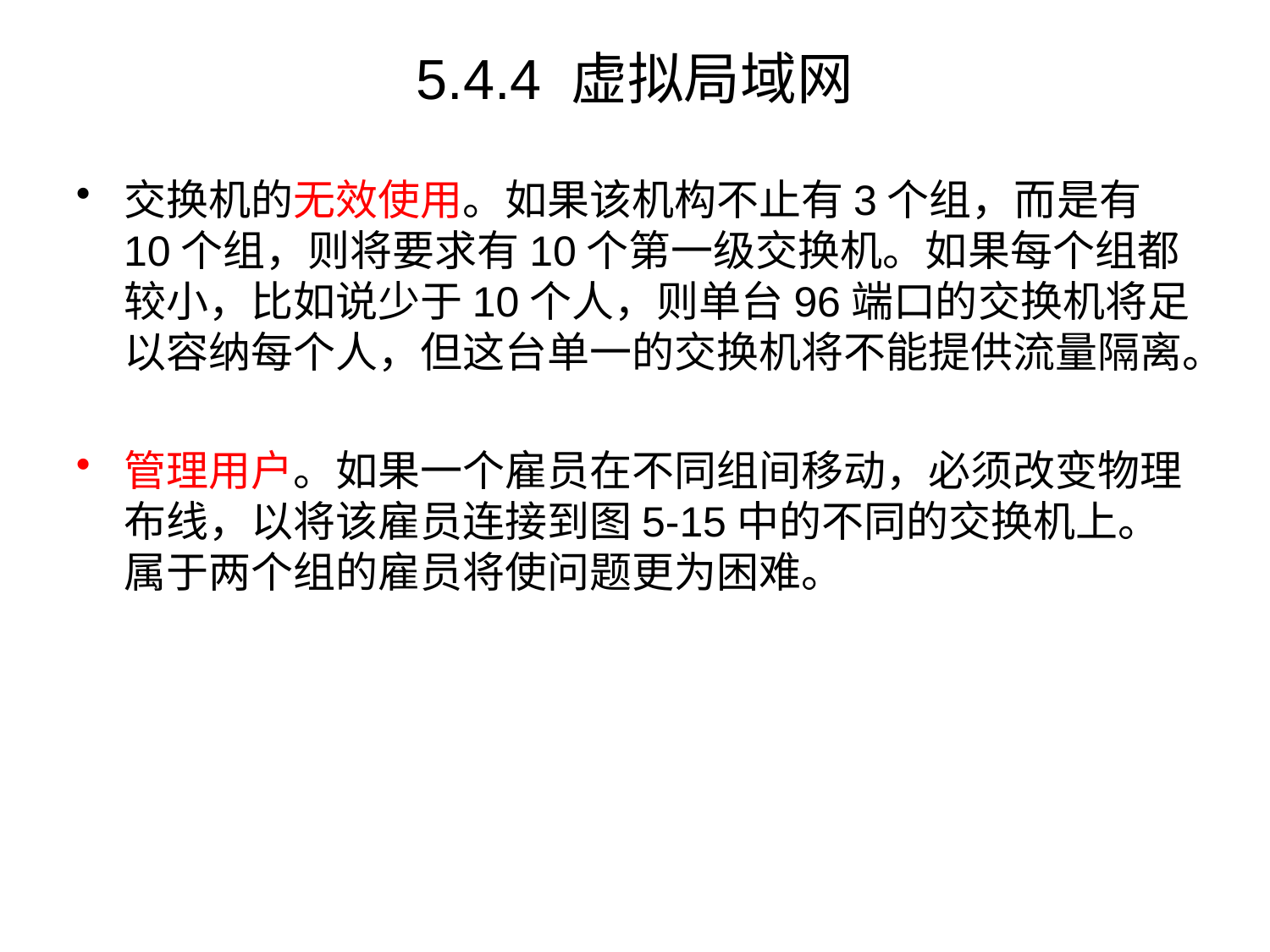

# 5.4.4 虚拟局域网
交换机的无效使用。如果该机构不止有3个组，而是有10个组，则将要求有10个第一级交换机。如果每个组都较小，比如说少于10个人，则单台96端口的交换机将足以容纳每个人，但这台单一的交换机将不能提供流量隔离。

管理用户。如果一个雇员在不同组间移动，必须改变物理布线，以将该雇员连接到图5-15中的不同的交换机上。属于两个组的雇员将使问题更为困难。